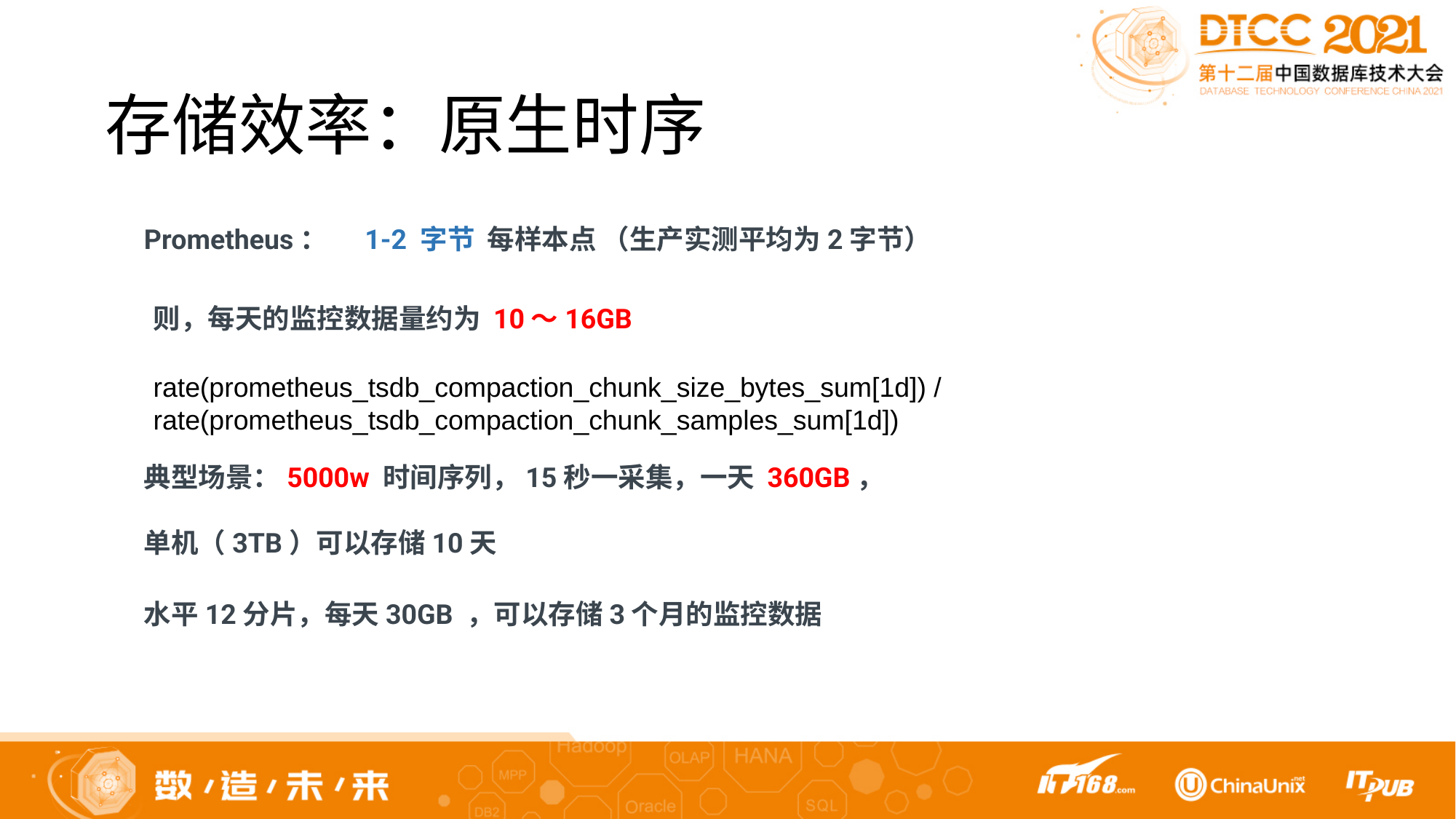

# 存储效率：原生时序
Prometheus：     1-2 字节  每样本点 （生产实测平均为2字节）
则，每天的监控数据量约为 10～16GB
rate(prometheus_tsdb_compaction_chunk_size_bytes_sum[1d]) / rate(prometheus_tsdb_compaction_chunk_samples_sum[1d])
典型场景：5000w 时间序列，15秒一采集，一天 360GB，

单机（3TB）可以存储10天
水平12分片，每天30GB ，可以存储3个月的监控数据